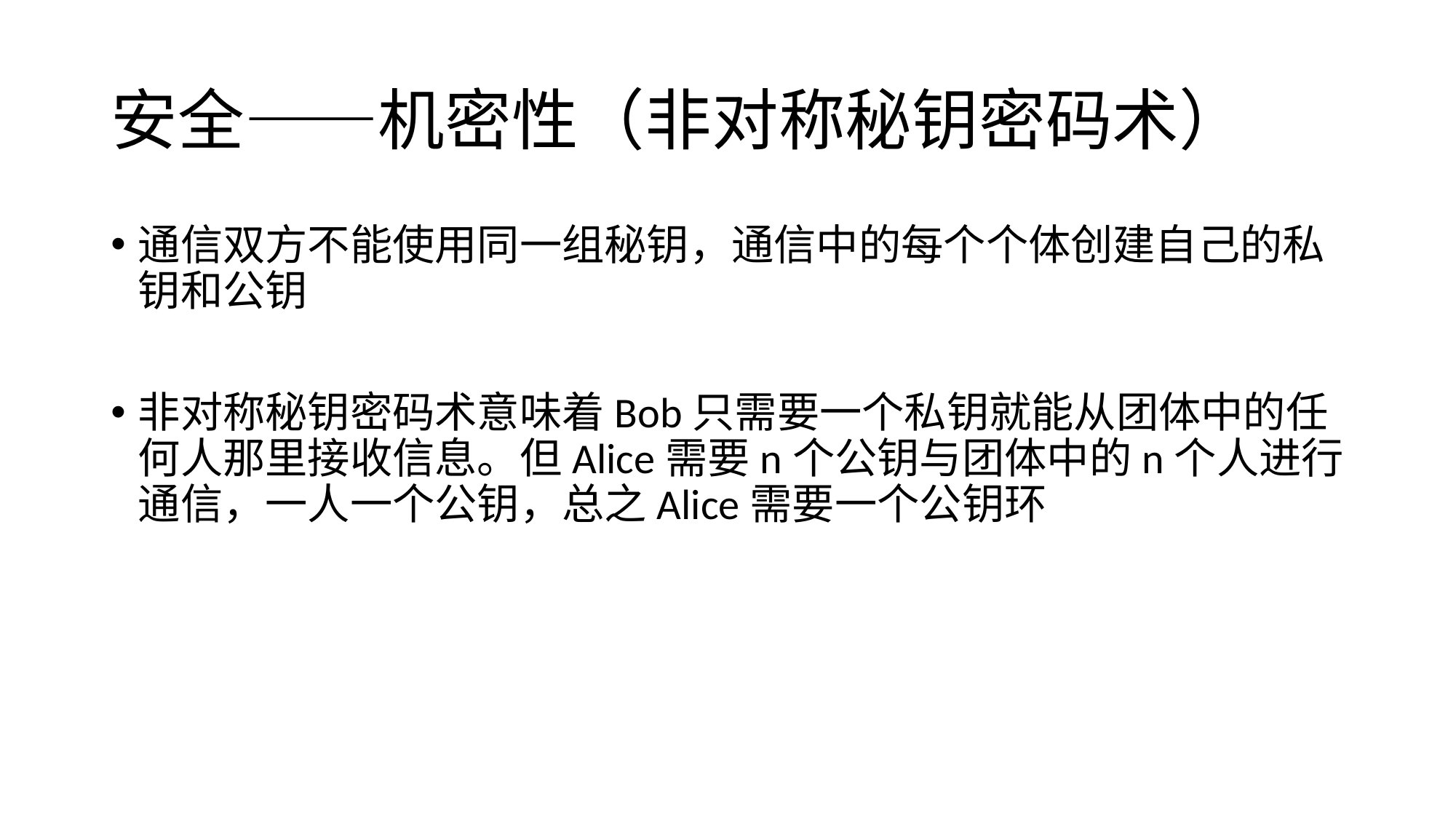

# 安全——机密性（非对称秘钥密码术）
通信双方不能使用同一组秘钥，通信中的每个个体创建自己的私钥和公钥

非对称秘钥密码术意味着Bob只需要一个私钥就能从团体中的任何人那里接收信息。但Alice需要n个公钥与团体中的n个人进行通信，一人一个公钥，总之Alice需要一个公钥环